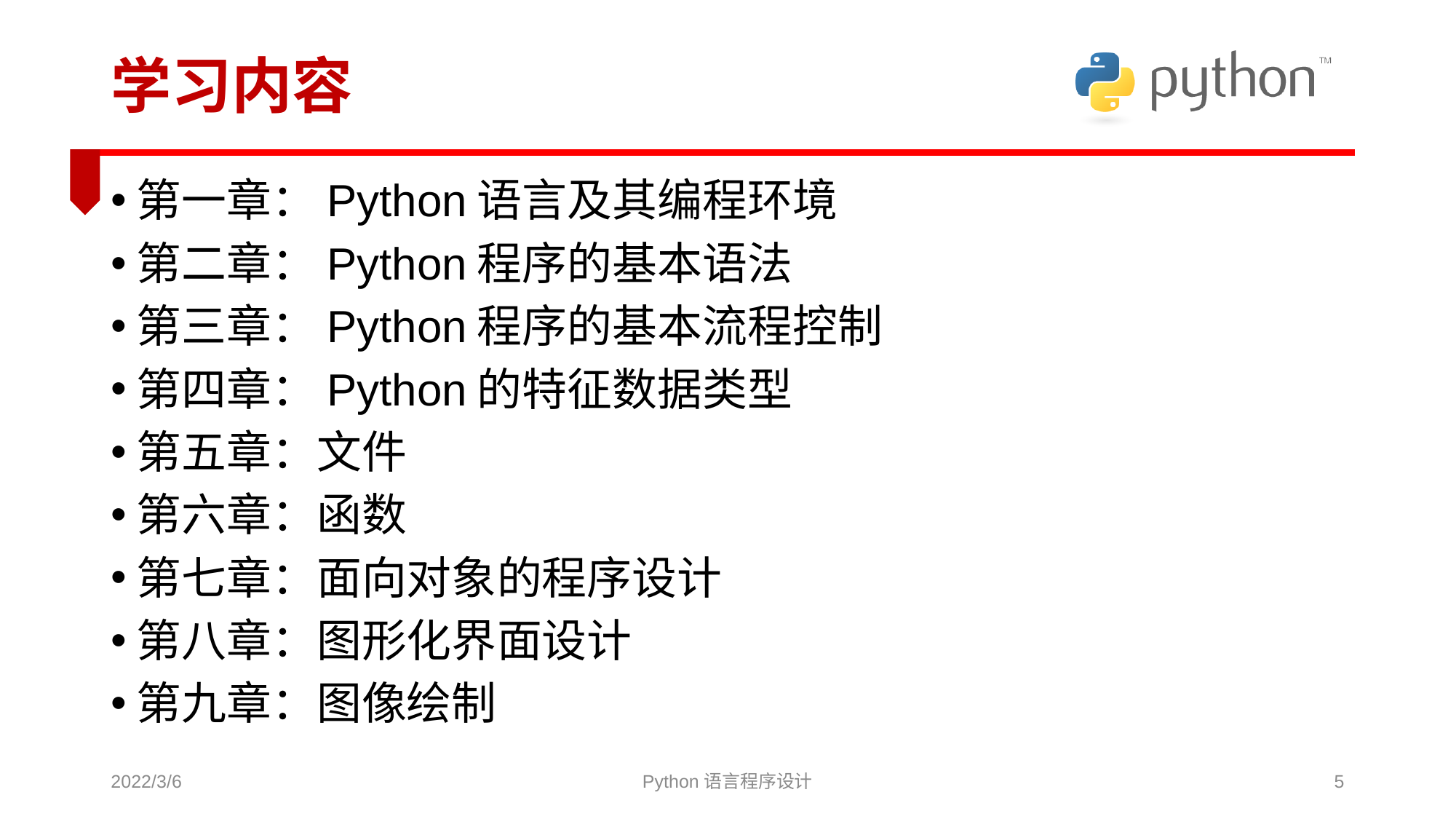

# 学习内容
第一章：Python语言及其编程环境
第二章：Python程序的基本语法
第三章：Python程序的基本流程控制
第四章：Python的特征数据类型
第五章：文件
第六章：函数
第七章：面向对象的程序设计
第八章：图形化界面设计
第九章：图像绘制
2022/3/6
Python语言程序设计
5